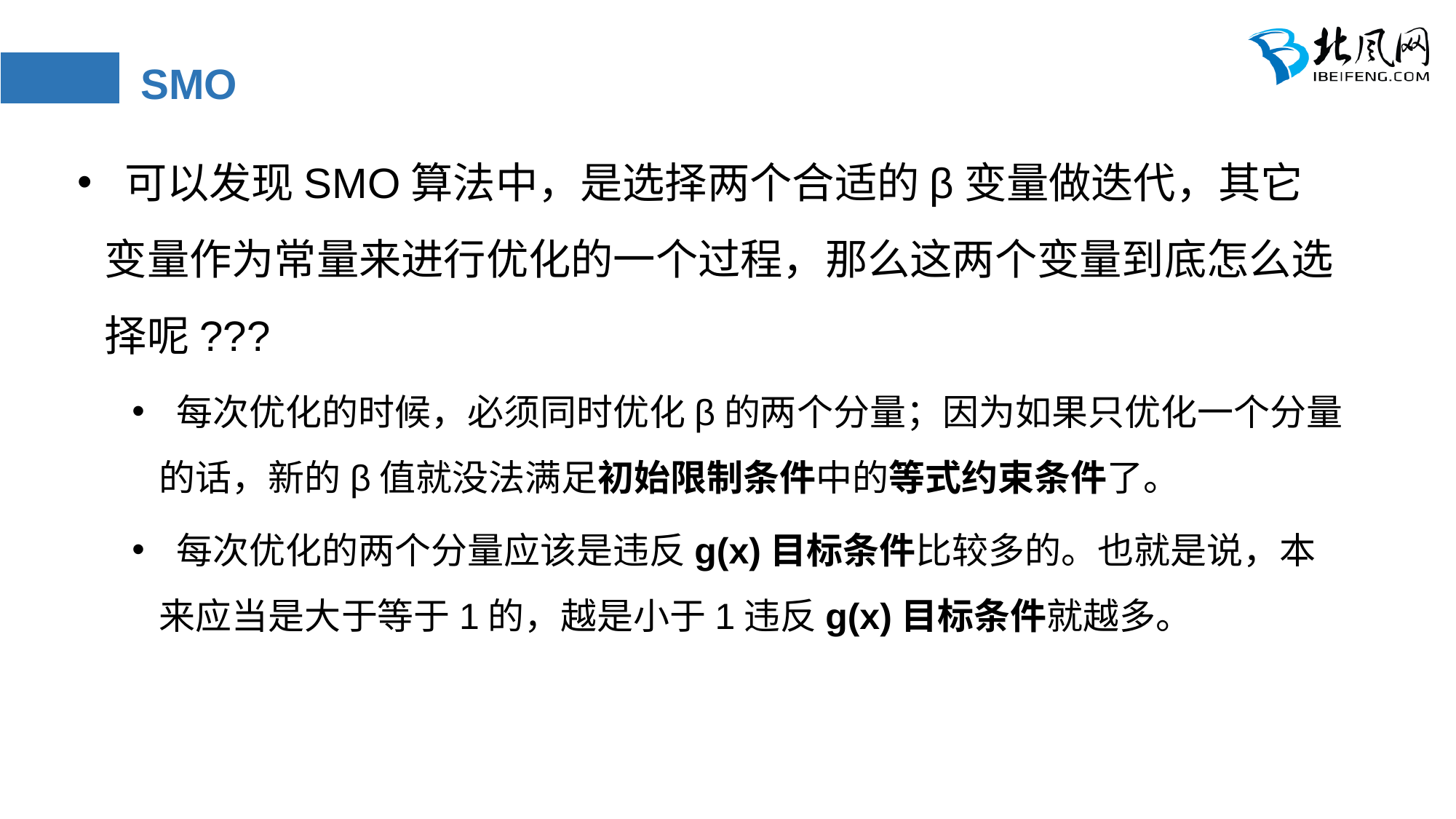

# SMO
 可以发现SMO算法中，是选择两个合适的β变量做迭代，其它变量作为常量来进行优化的一个过程，那么这两个变量到底怎么选择呢???
 每次优化的时候，必须同时优化β的两个分量；因为如果只优化一个分量的话，新的β值就没法满足初始限制条件中的等式约束条件了。
 每次优化的两个分量应该是违反g(x)目标条件比较多的。也就是说，本来应当是大于等于1的，越是小于1违反g(x)目标条件就越多。